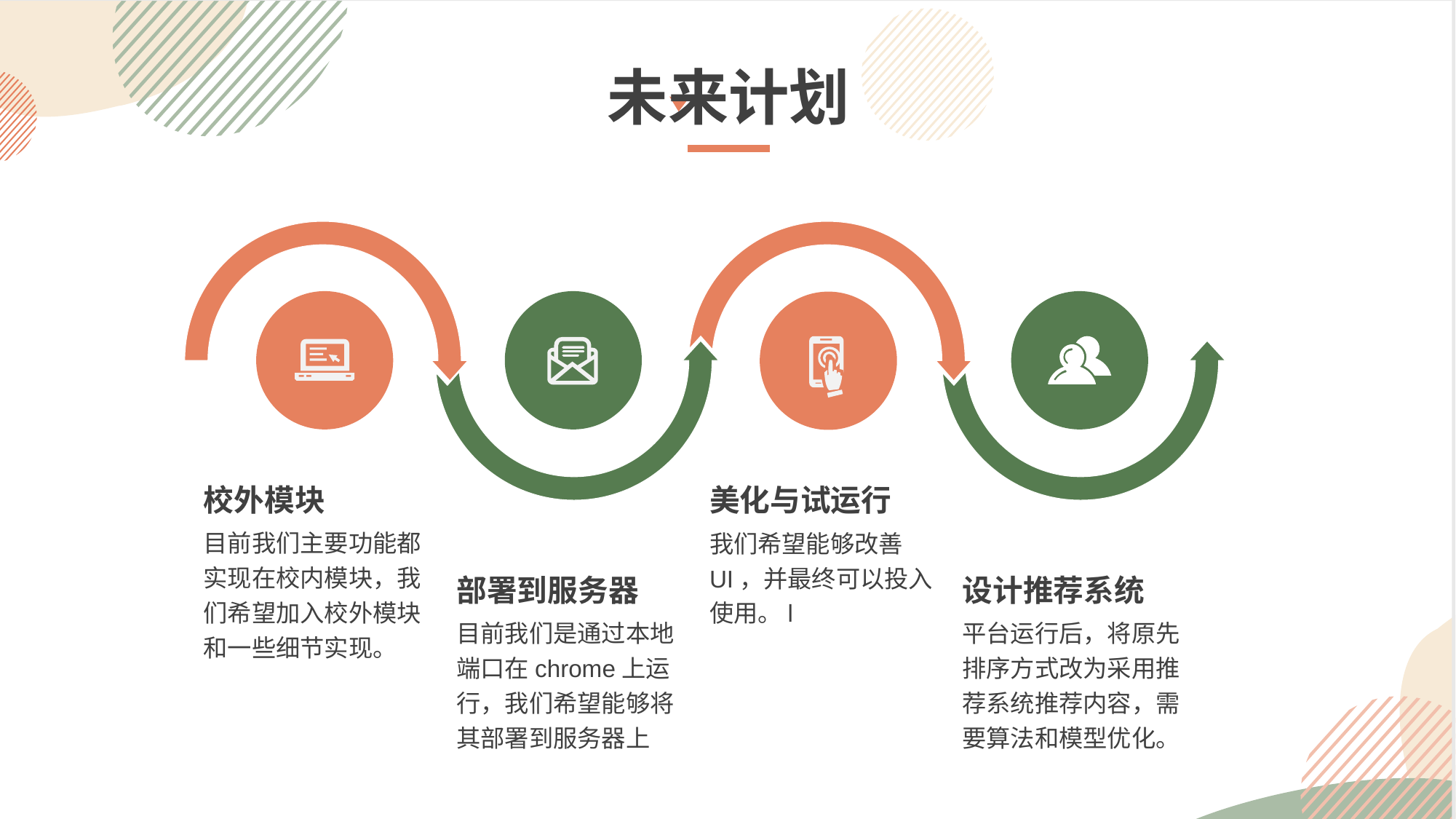

未来计划

校外模块
目前我们主要功能都实现在校内模块，我们希望加入校外模块和一些细节实现。
美化与试运行
我们希望能够改善UI，并最终可以投入使用。l
部署到服务器
目前我们是通过本地端口在chrome上运行，我们希望能够将其部署到服务器上
设计推荐系统
平台运行后，将原先排序方式改为采用推荐系统推荐内容，需要算法和模型优化。